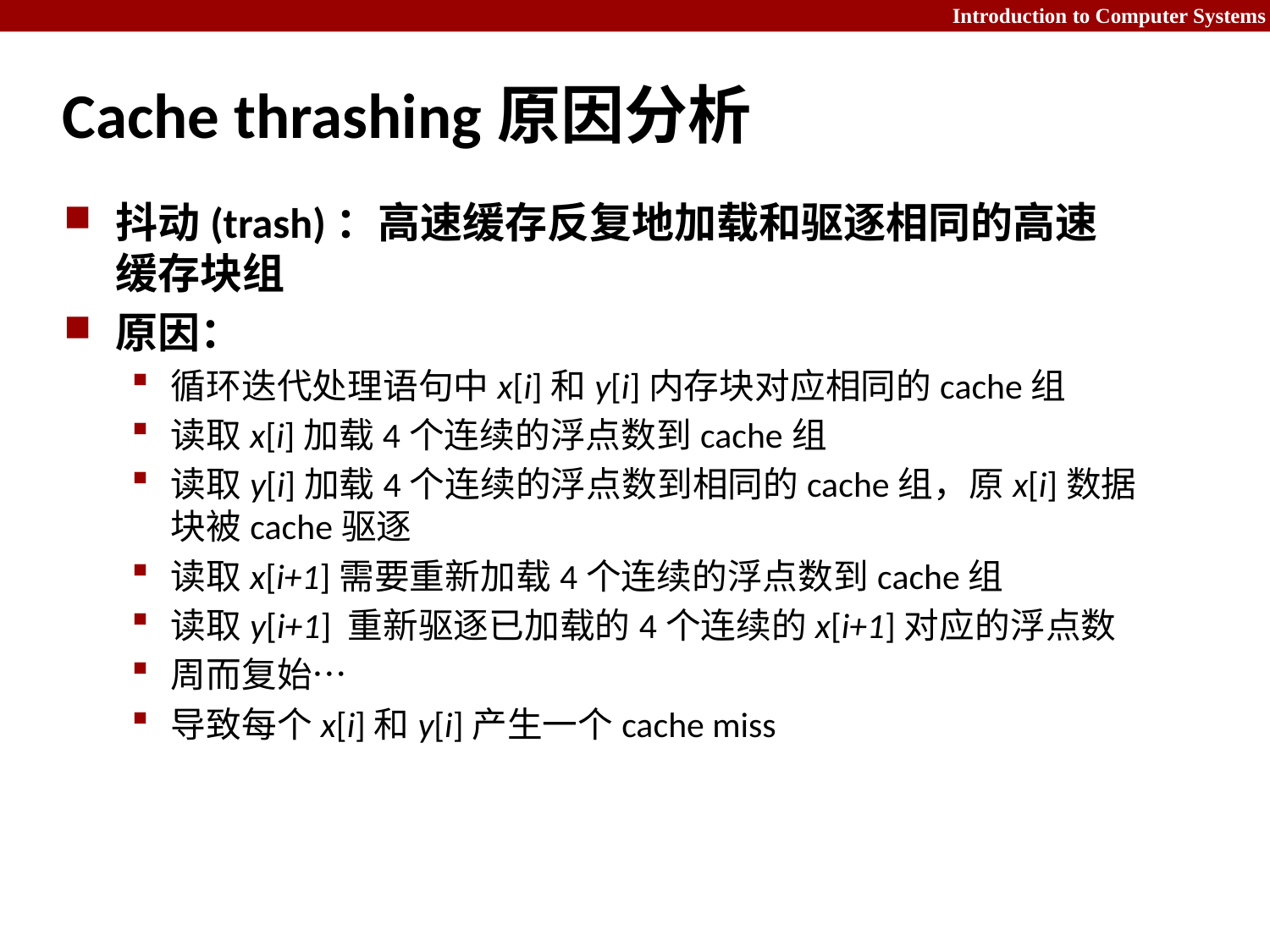

# Cache thrashing原因分析
抖动(trash)：高速缓存反复地加载和驱逐相同的高速缓存块组
原因：
循环迭代处理语句中x[i]和y[i]内存块对应相同的cache组
读取x[i]加载4个连续的浮点数到cache组
读取y[i]加载4个连续的浮点数到相同的cache组，原x[i]数据块被cache驱逐
读取x[i+1]需要重新加载4个连续的浮点数到cache组
读取y[i+1] 重新驱逐已加载的4个连续的x[i+1]对应的浮点数
周而复始…
导致每个x[i]和y[i]产生一个cache miss